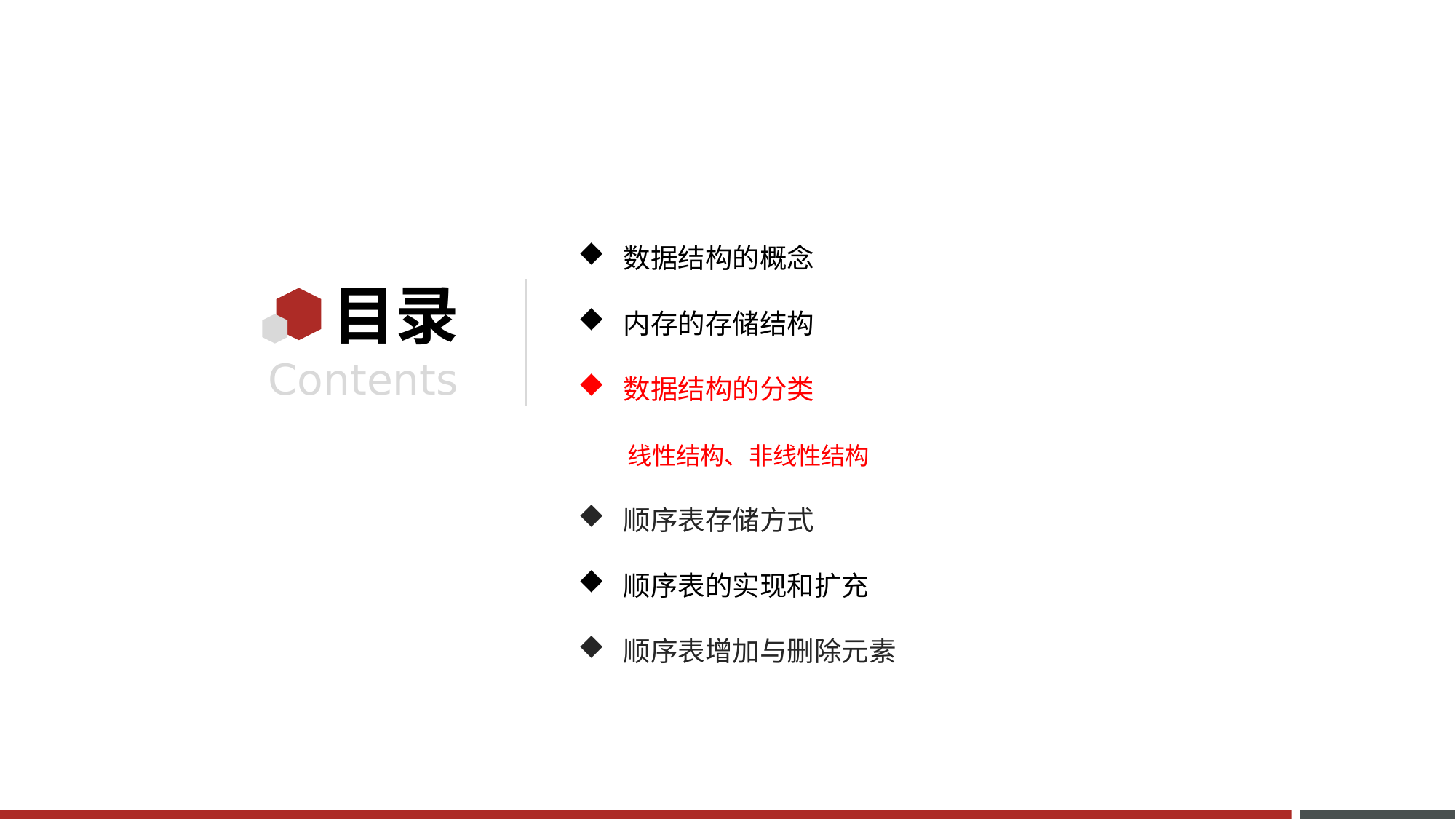

数据结构的概念
内存的存储结构
数据结构的分类
       线性结构、非线性结构
顺序表存储方式
顺序表的实现和扩充
顺序表增加与删除元素